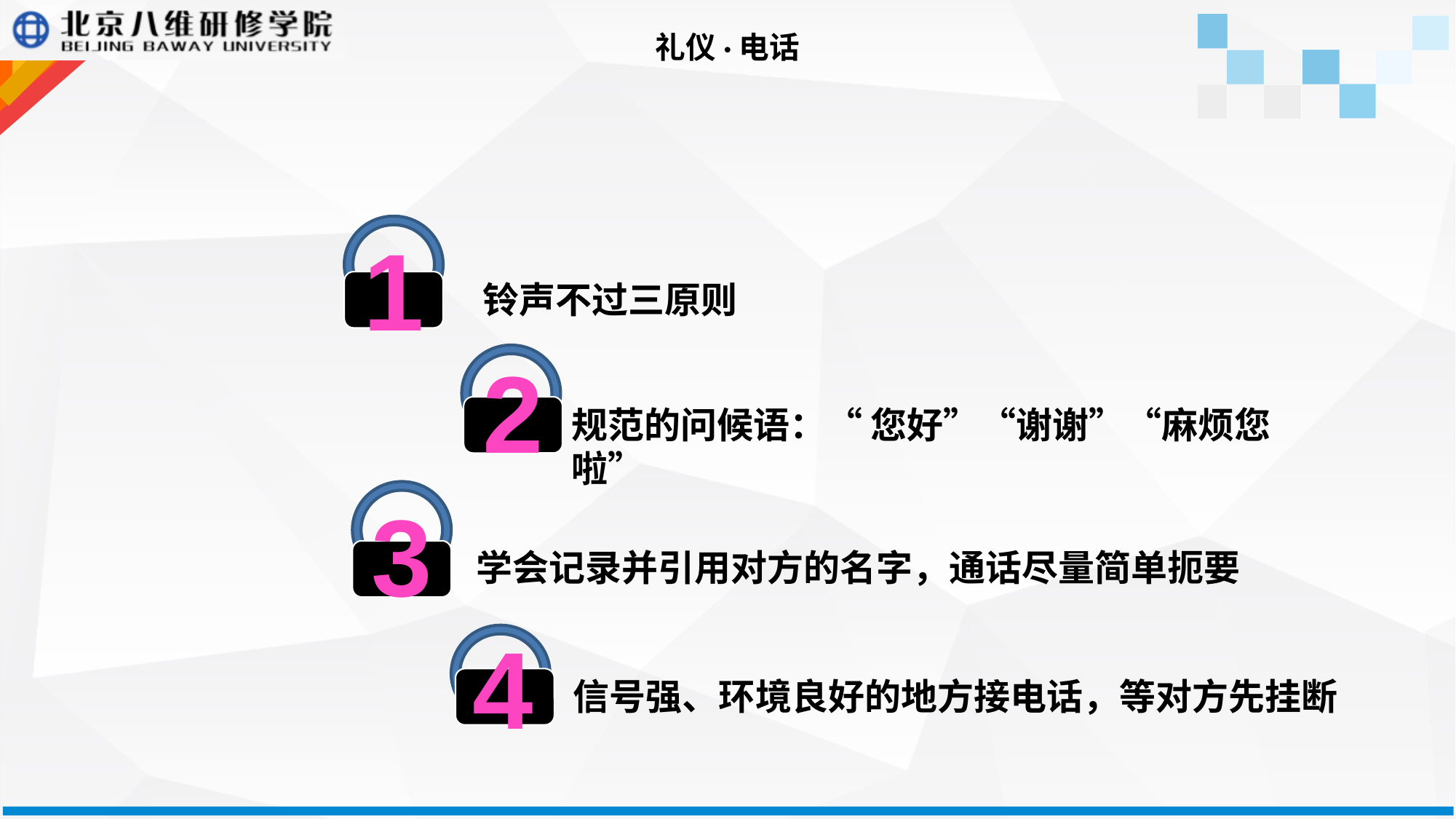

礼仪·电话

1

铃声不过三原则

2

规范的问候语：“ 您好”“谢谢”“麻烦您啦”

3
学会记录并引用对方的名字，通话尽量简单扼要

4

信号强、环境良好的地方接电话，等对方先挂断